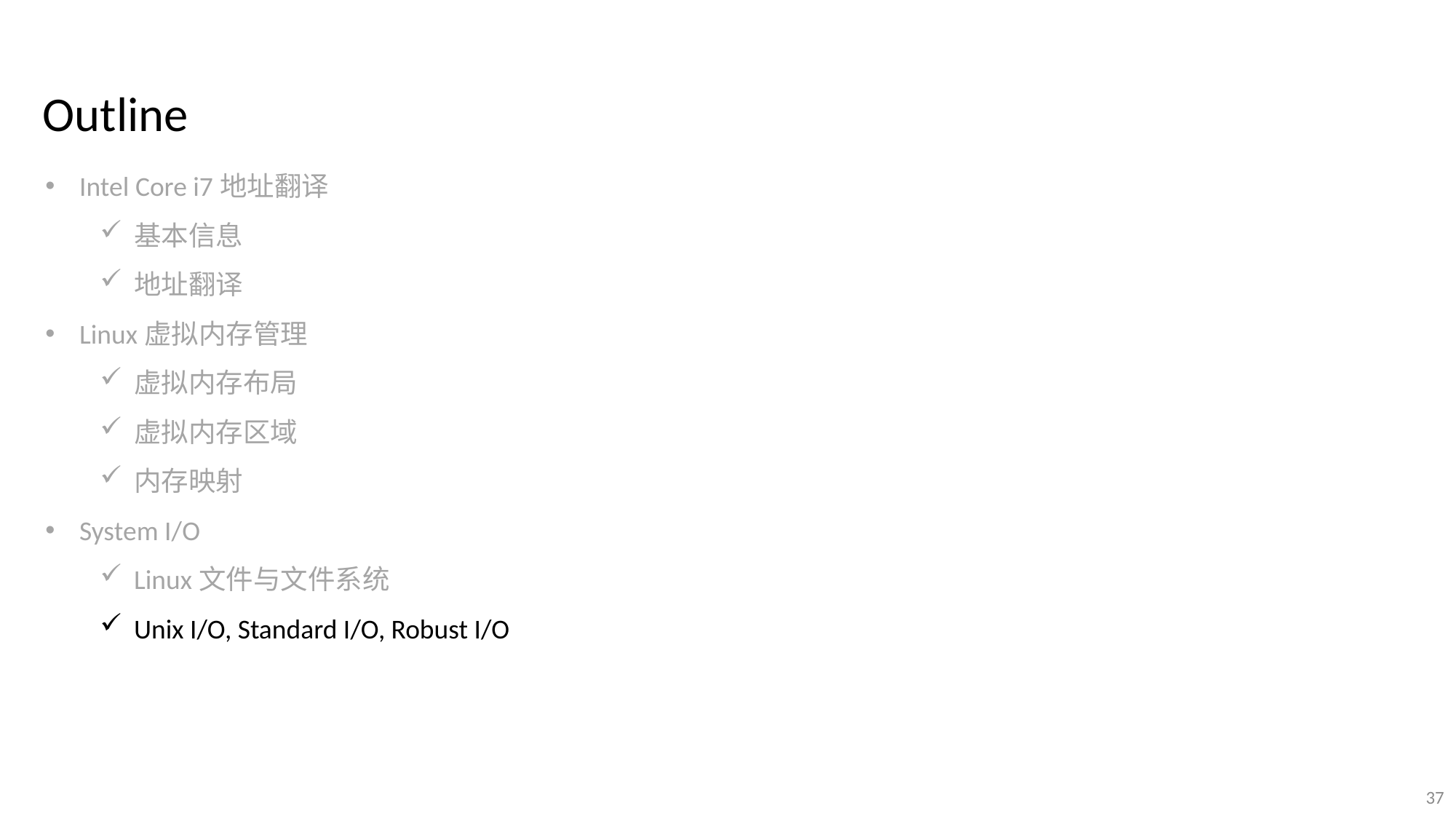

Outline
Intel Core i7地址翻译
基本信息
地址翻译
Linux虚拟内存管理
虚拟内存布局
虚拟内存区域
内存映射
System I/O
Linux文件与文件系统
Unix I/O, Standard I/O, Robust I/O
37